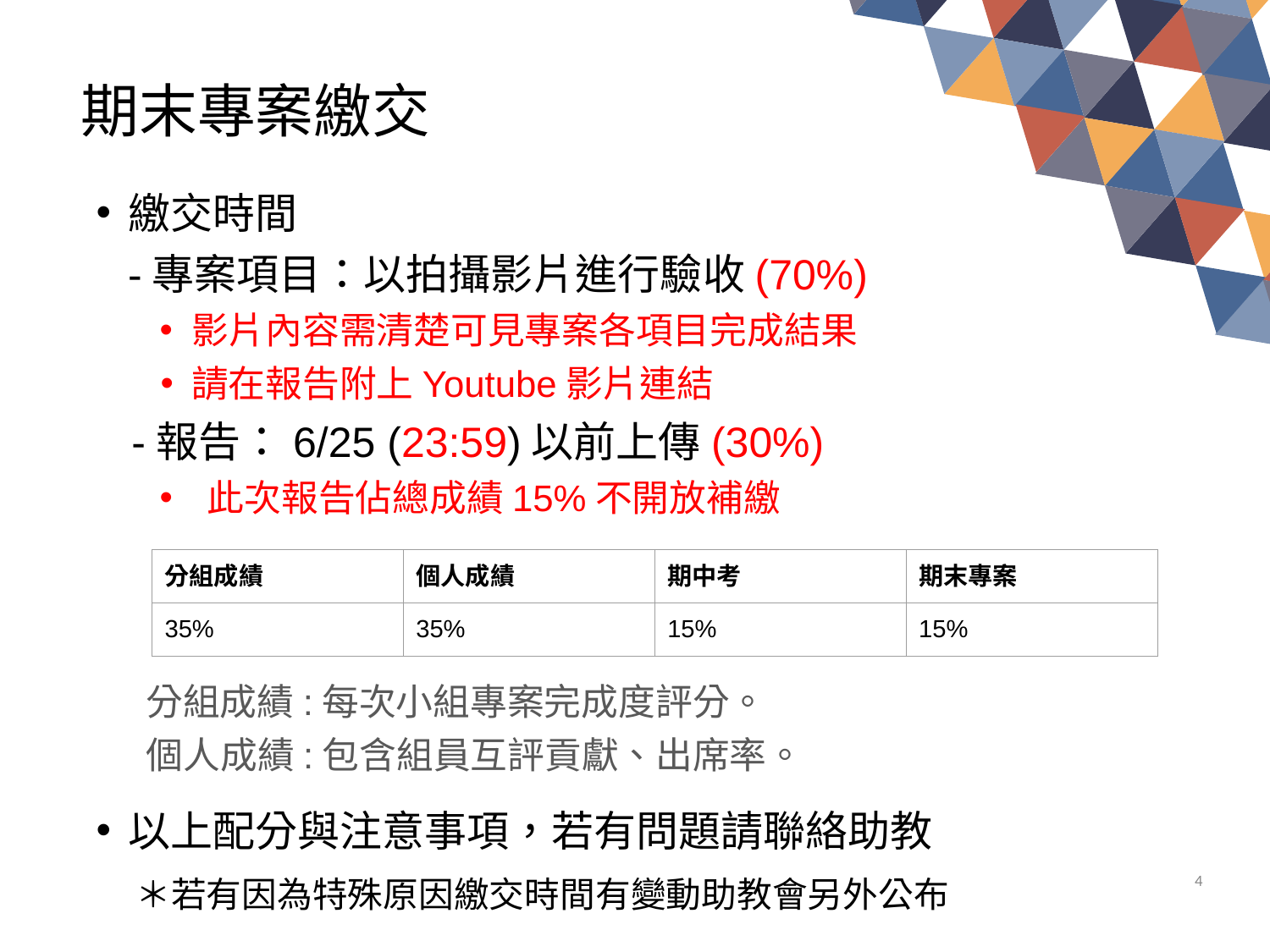

# 期末專案繳交
繳交時間
-專案項目：以拍攝影片進行驗收(70%)
影片內容需清楚可見專案各項目完成結果
請在報告附上Youtube影片連結
   -報告：6/25 (23:59)以前上傳(30%)
此次報告佔總成績15%不開放補繳

      分組成績:每次小組專案完成度評分。
     個人成績:包含組員互評貢獻、出席率。
以上配分與注意事項，若有問題請聯絡助教
    ＊若有因為特殊原因繳交時間有變動助教會另外公布
| 分組成績 | 個人成績 | 期中考 | 期末專案 |
| --- | --- | --- | --- |
| 35% | 35% | 15% | 15% |
4